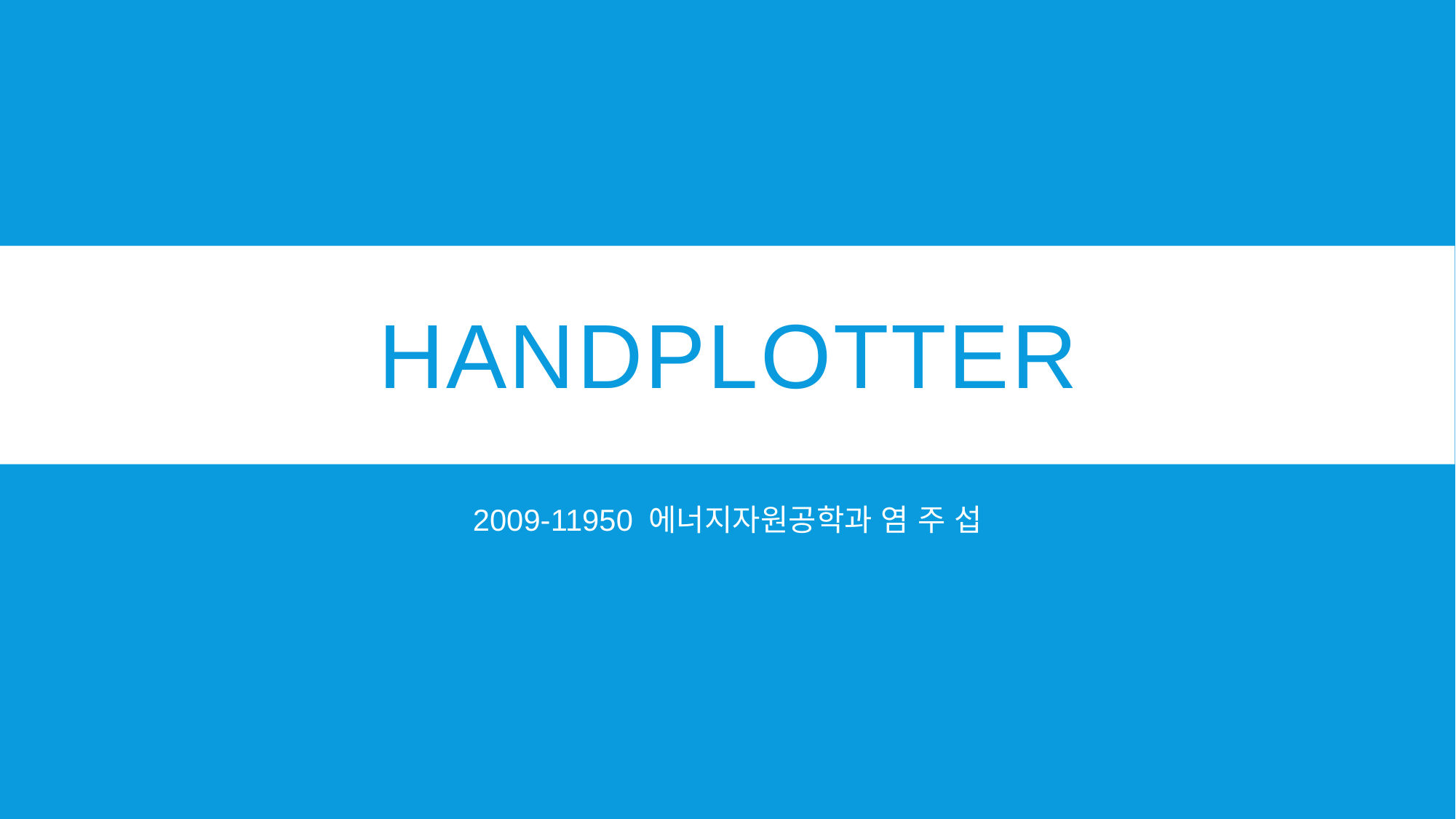

# HandPlotter
2009-11950 에너지자원공학과 염 주 섭